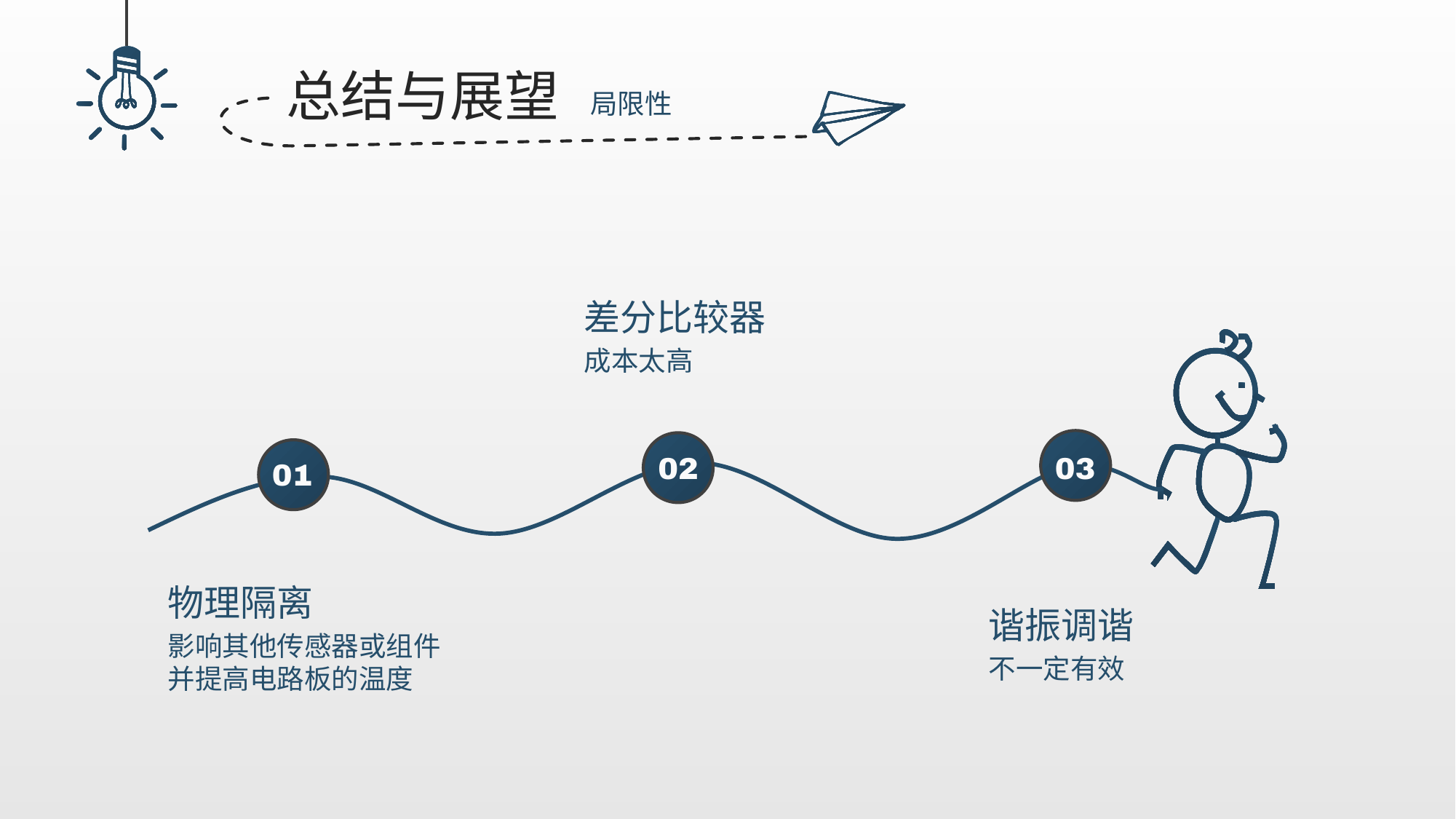

总结与展望
局限性

差分比较器
成本太高

03

02

01

物理隔离
影响其他传感器或组件并提高电路板的温度
谐振调谐
不一定有效